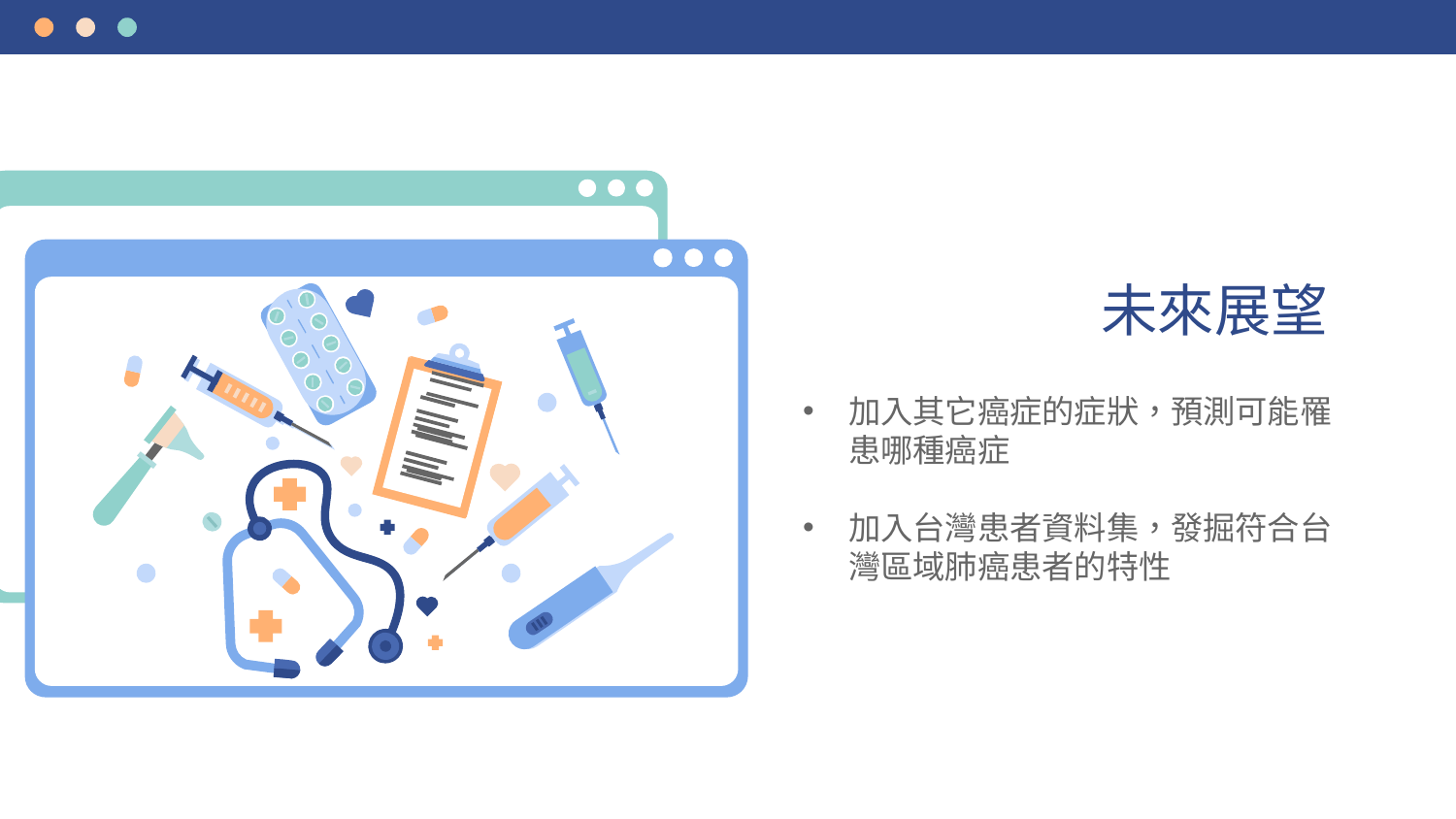

# 未來展望
加入其它癌症的症狀，預測可能罹患哪種癌症

加入台灣患者資料集，發掘符合台灣區域肺癌患者的特性